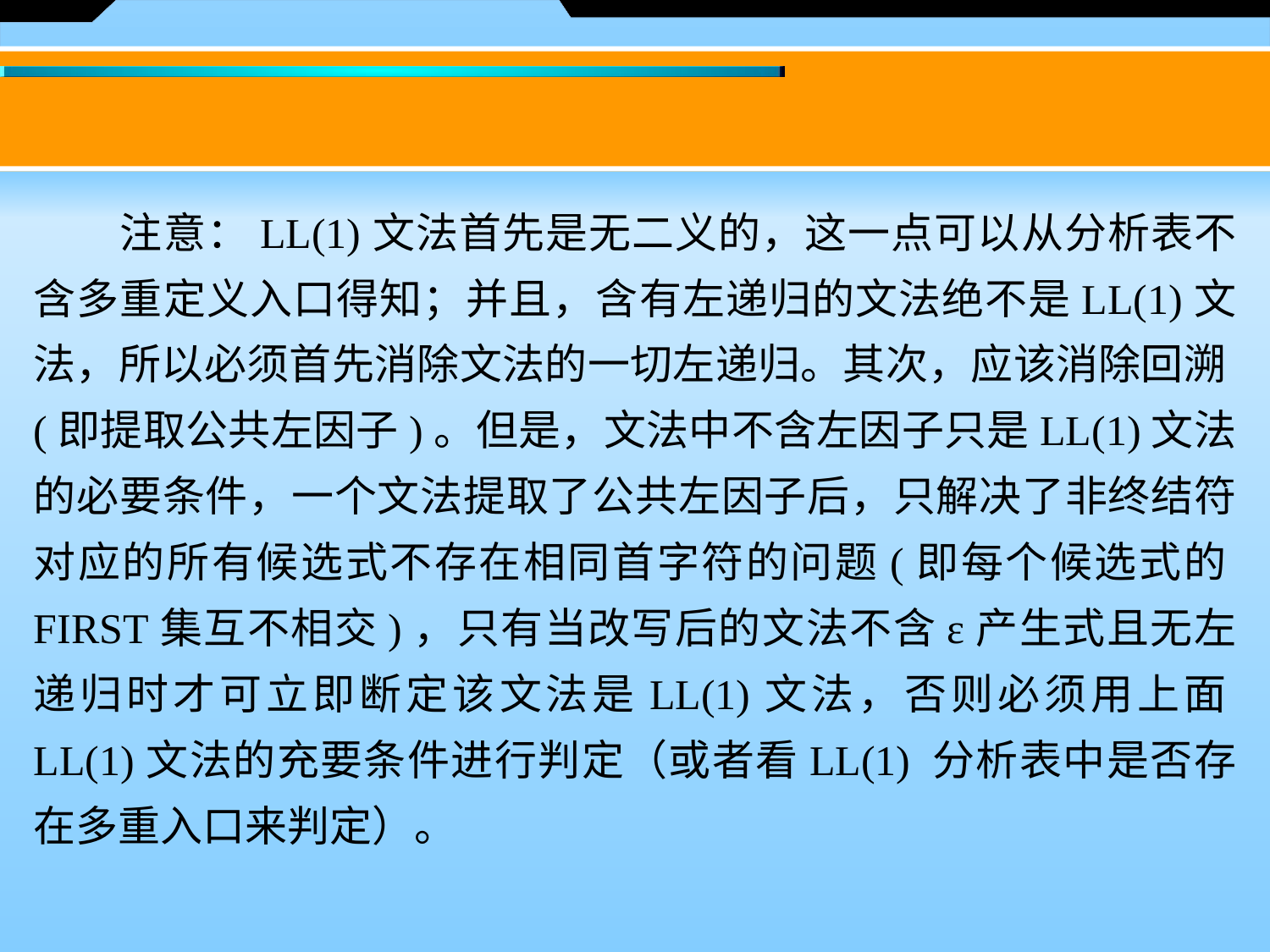

注意：LL(1)文法首先是无二义的，这一点可以从分析表不含多重定义入口得知；并且，含有左递归的文法绝不是LL(1)文法，所以必须首先消除文法的一切左递归。其次，应该消除回溯(即提取公共左因子)。但是，文法中不含左因子只是LL(1)文法的必要条件，一个文法提取了公共左因子后，只解决了非终结符对应的所有候选式不存在相同首字符的问题(即每个候选式的FIRST集互不相交)，只有当改写后的文法不含ε产生式且无左递归时才可立即断定该文法是LL(1)文法，否则必须用上面LL(1)文法的充要条件进行判定（或者看LL(1) 分析表中是否存在多重入口来判定）。